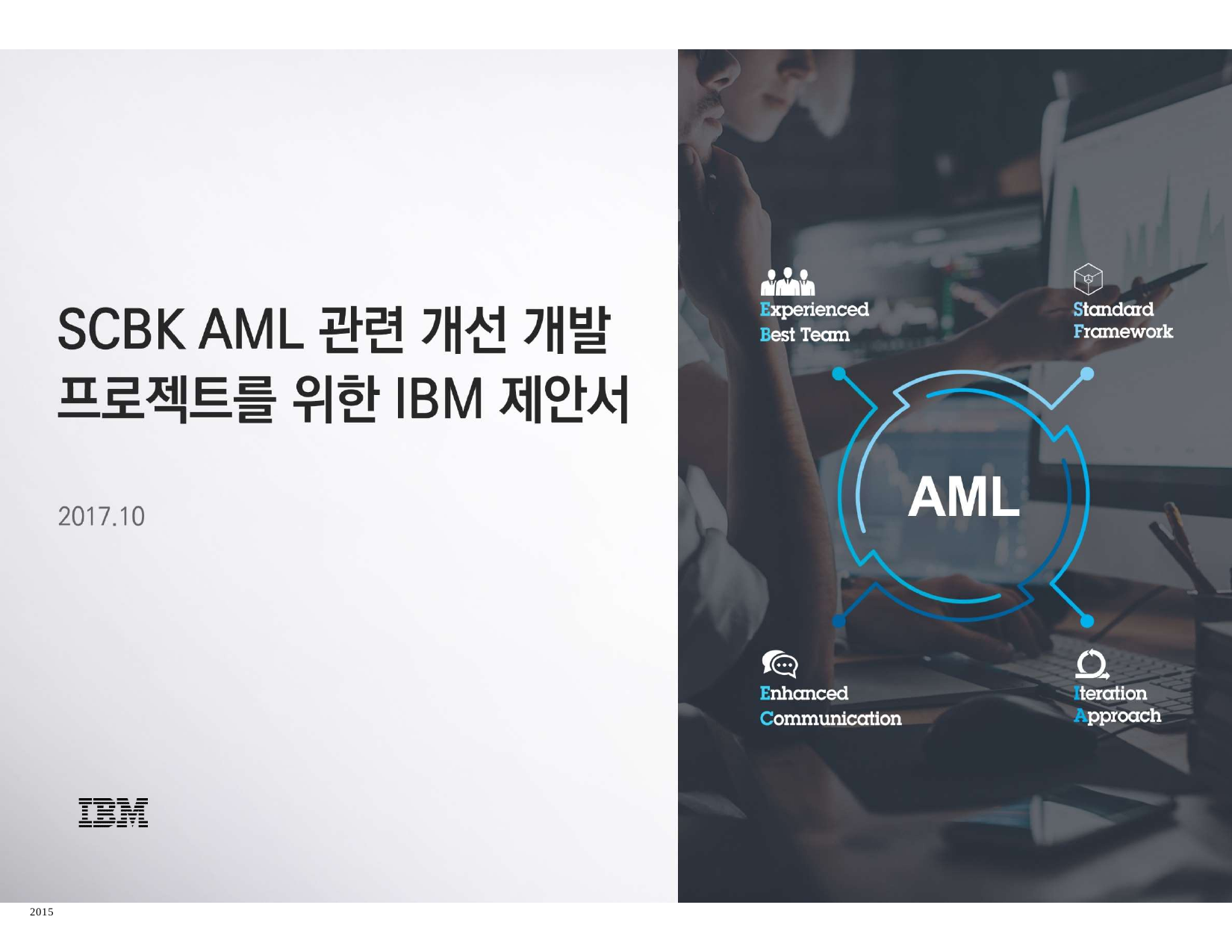

SCB Project SAIL 프로젝트를 위한 IBM 제안서	© Copyright IBM Corporation 2015